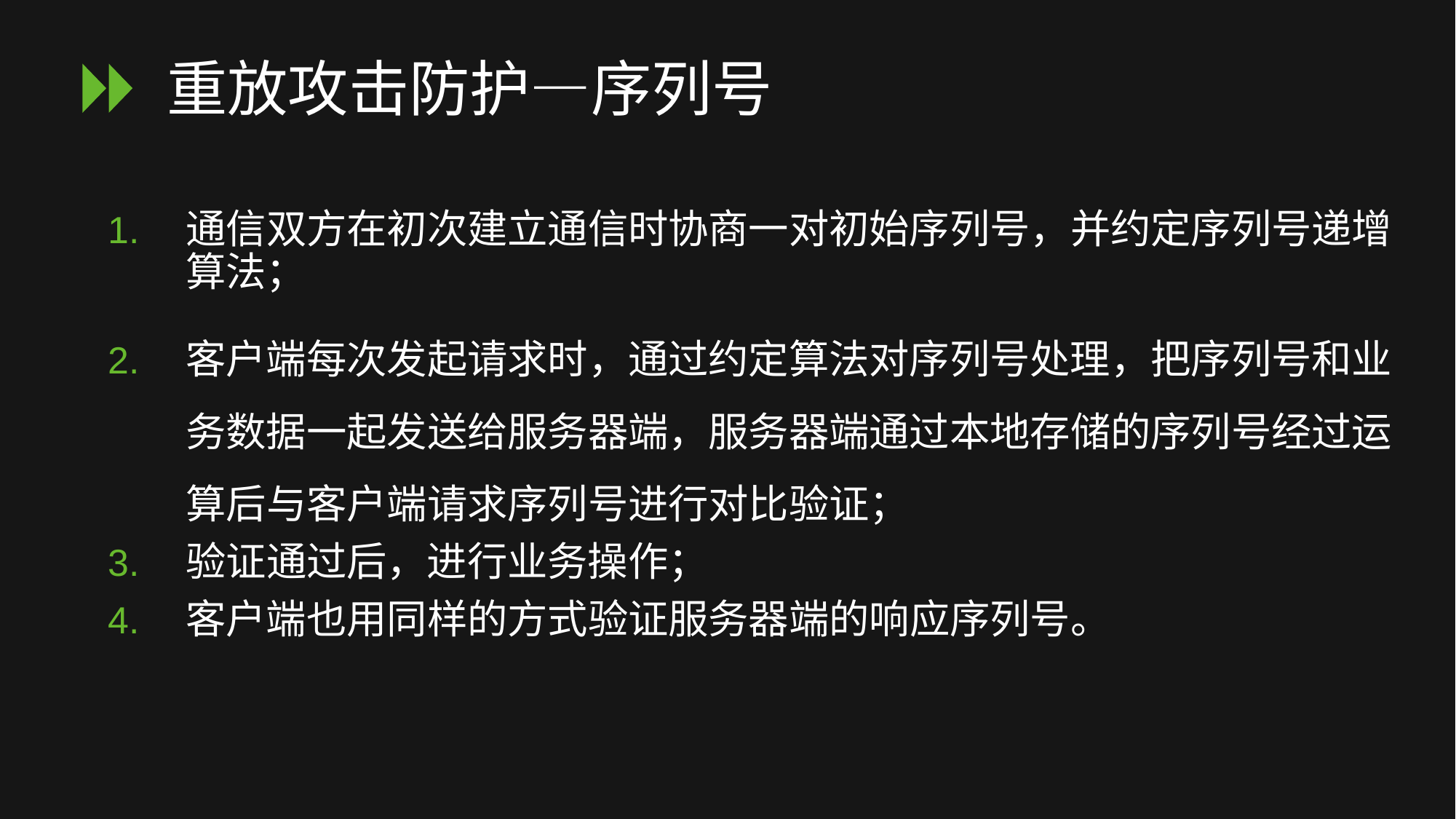

# 重放攻击防护—序列号
通信双方在初次建立通信时协商一对初始序列号，并约定序列号递增算法；
客户端每次发起请求时，通过约定算法对序列号处理，把序列号和业务数据一起发送给服务器端，服务器端通过本地存储的序列号经过运算后与客户端请求序列号进行对比验证；
验证通过后，进行业务操作；
客户端也用同样的方式验证服务器端的响应序列号。